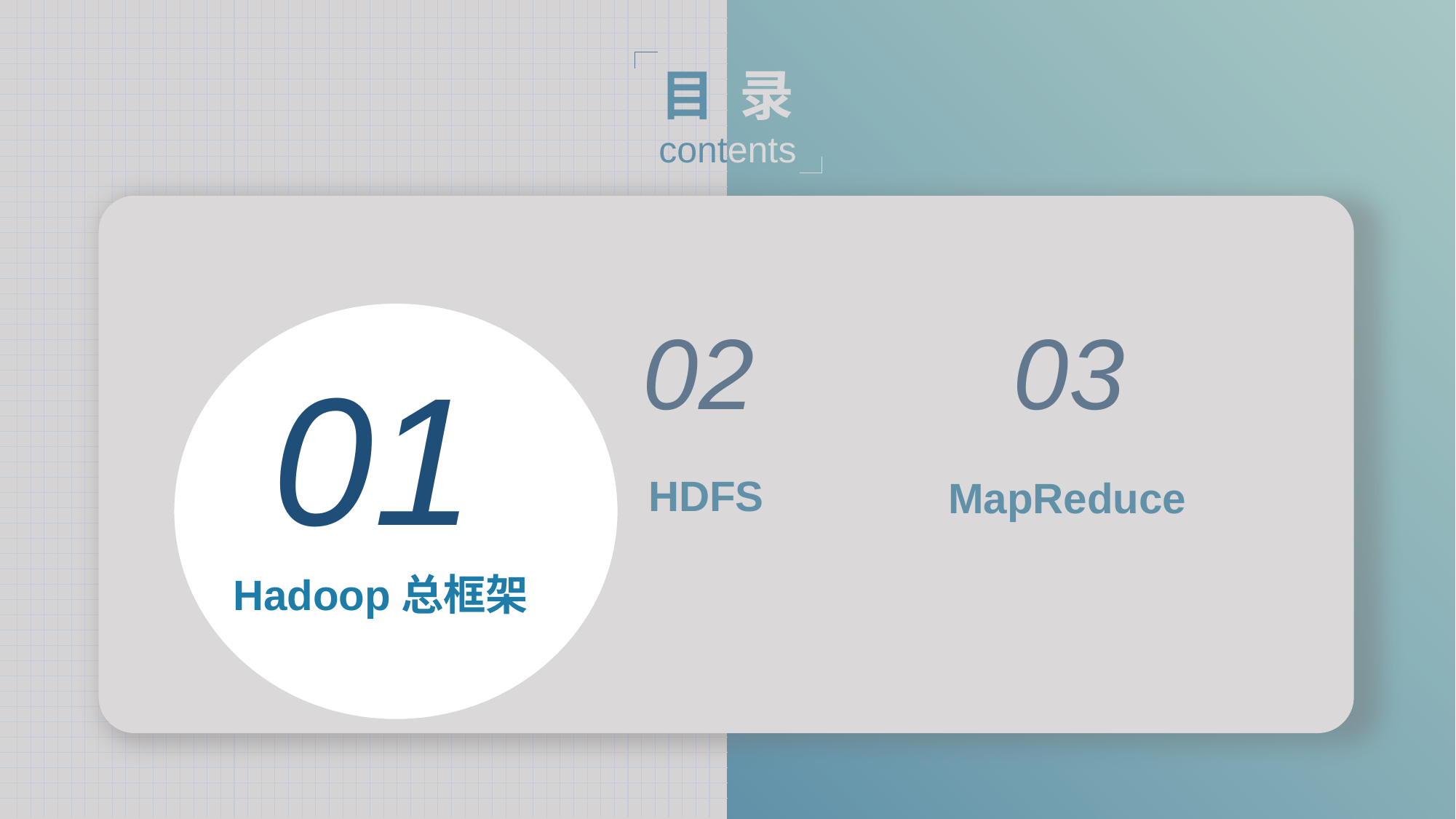

目  录
contents

02
03
01
HDFS
MapReduce
Hadoop总框架